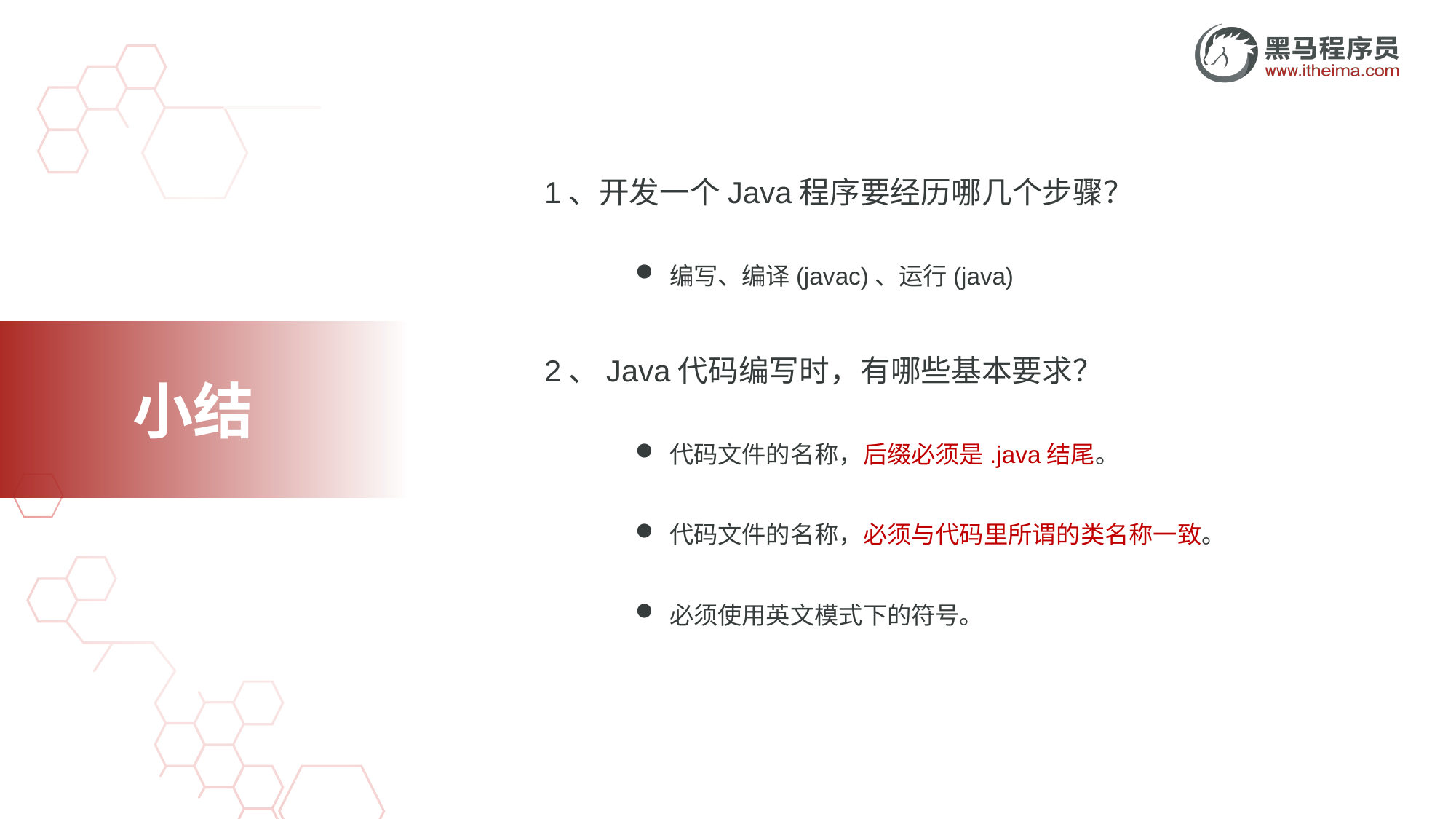

1、开发一个Java程序要经历哪几个步骤？
编写、编译(javac)、运行(java)
2、Java代码编写时，有哪些基本要求？
代码文件的名称，后缀必须是.java结尾。
代码文件的名称，必须与代码里所谓的类名称一致。
必须使用英文模式下的符号。